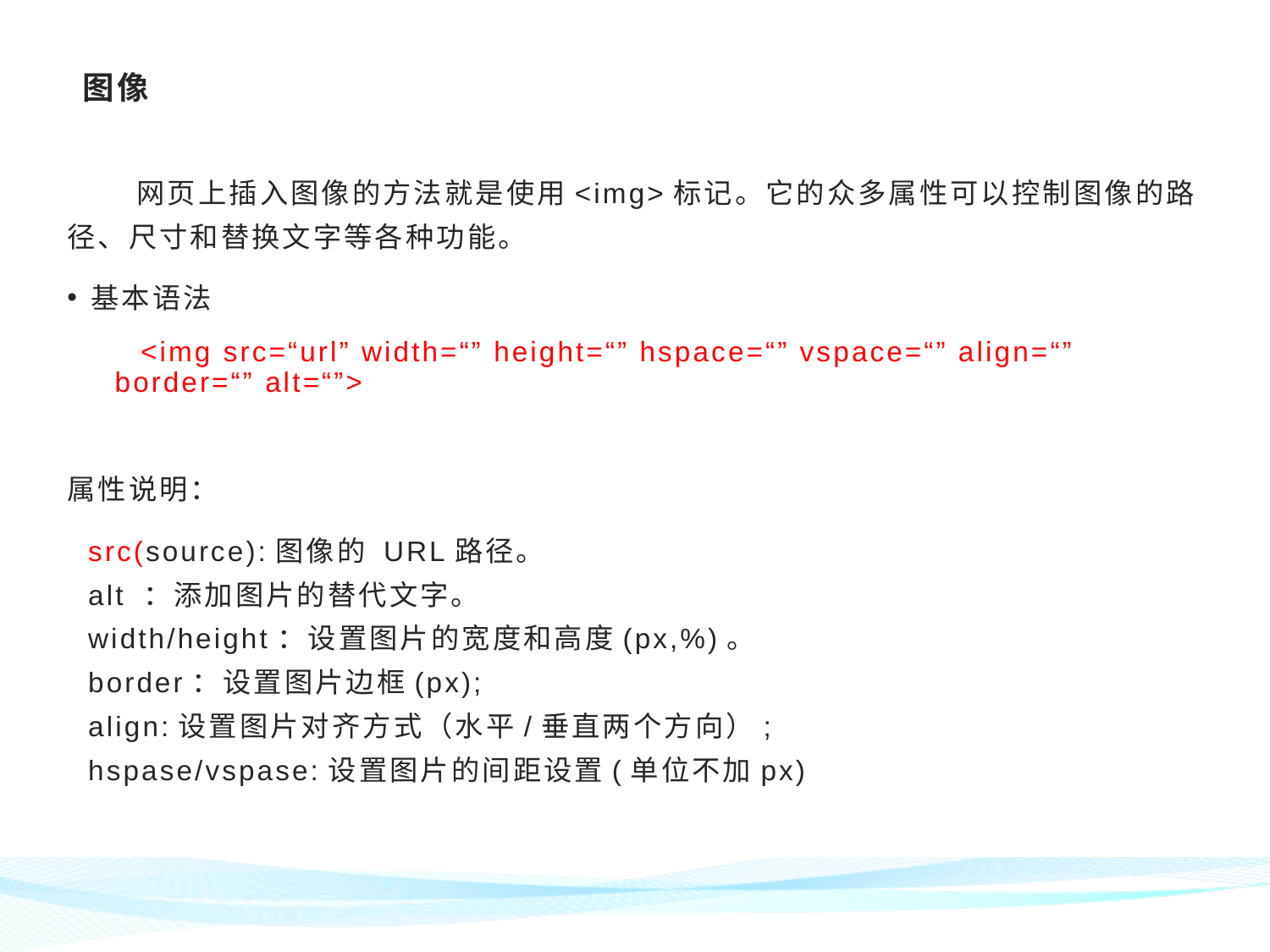

# 图像
       网页上插入图像的方法就是使用<img>标记。它的众多属性可以控制图像的路径、尺寸和替换文字等各种功能。
基本语法
       <img src=“url” width=“” height=“” hspace=“” vspace=“” align=“” border=“” alt=“”>

属性说明：
  src(source):图像的 URL路径。
  alt ：添加图片的替代文字。
  width/height：设置图片的宽度和高度(px,%)。
  border：设置图片边框(px);
  align:设置图片对齐方式（水平/垂直两个方向）;
  hspase/vspase:设置图片的间距设置(单位不加px)